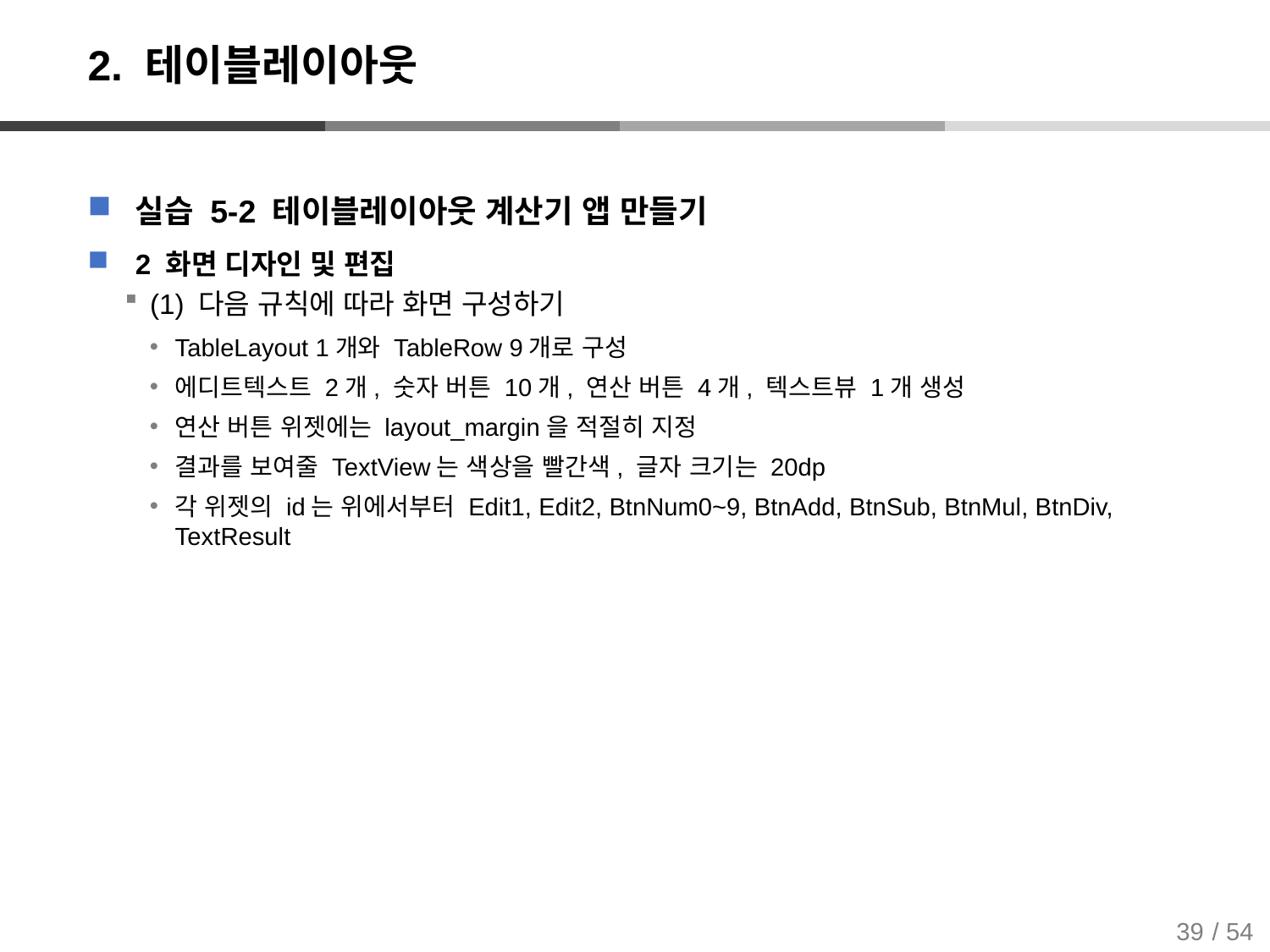

# 2. 테이블레이아웃
실습 5-2 테이블레이아웃 계산기 앱 만들기
2 화면 디자인 및 편집
(1) 다음 규칙에 따라 화면 구성하기
TableLayout 1개와 TableRow 9개로 구성
에디트텍스트 2개, 숫자 버튼 10개, 연산 버튼 4개, 텍스트뷰 1개 생성
연산 버튼 위젯에는 layout_margin을 적절히 지정
결과를 보여줄 TextView는 색상을 빨간색, 글자 크기는 20dp
각 위젯의 id는 위에서부터 Edit1, Edit2, BtnNum0~9, BtnAdd, BtnSub, BtnMul, BtnDiv, TextResult